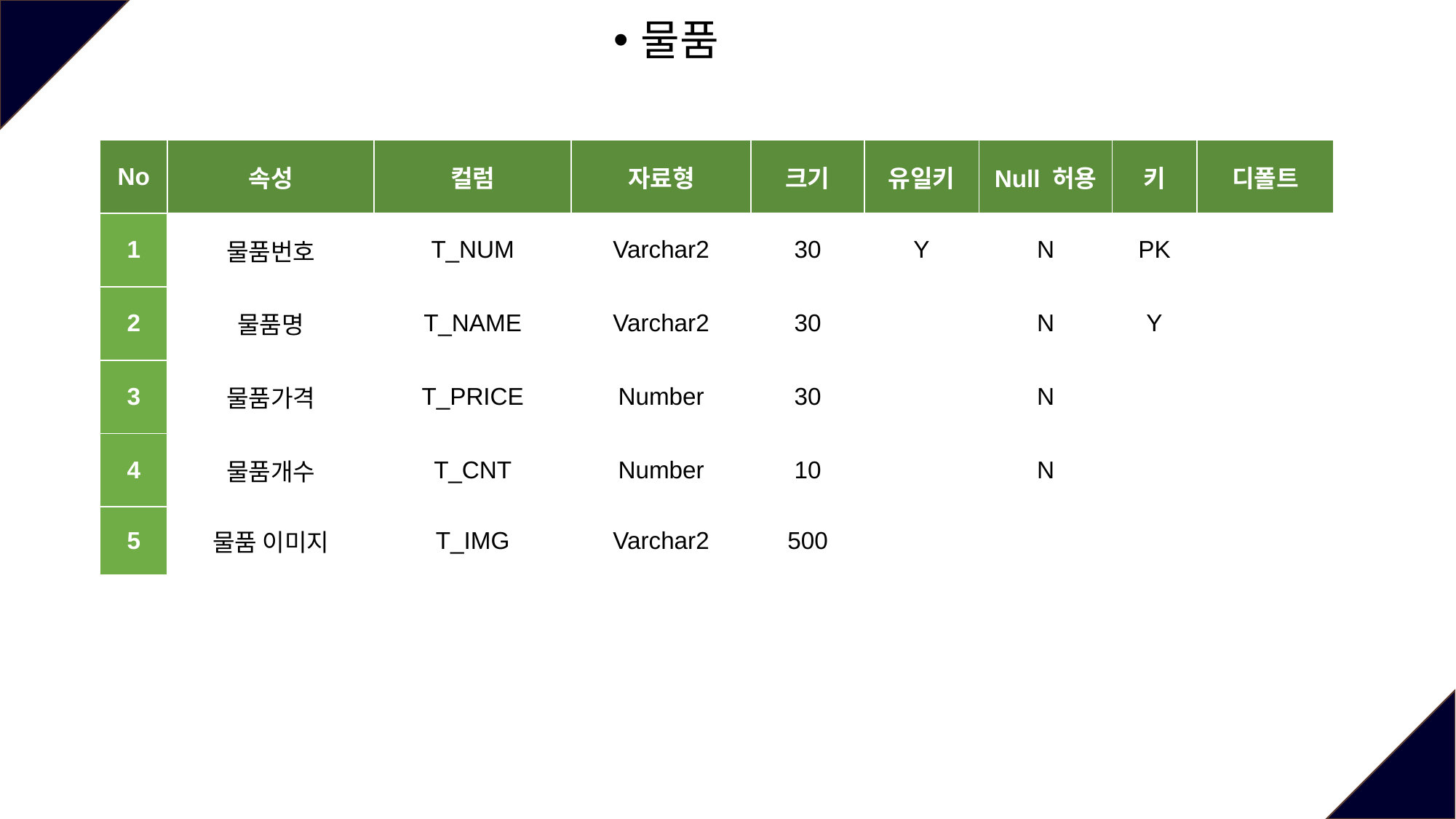

물품
| No | 속성 | 컬럼 | 자료형 | 크기 | 유일키 | Null 허용 | 키 | 디폴트 |
| --- | --- | --- | --- | --- | --- | --- | --- | --- |
| 1 | 물품번호 | T\_NUM | Varchar2 | 30 | Y | N | PK |  |
| 2 | 물품명 | T\_NAME | Varchar2 | 30 |  | N | Y |  |
| 3 | 물품가격 | T\_PRICE | Number | 30 |  | N |  |  |
| 4 | 물품개수 | T\_CNT | Number | 10 |  | N |  |  |
| 5 | 물품 이미지 | T\_IMG | Varchar2 | 500 |  |  |  |  |